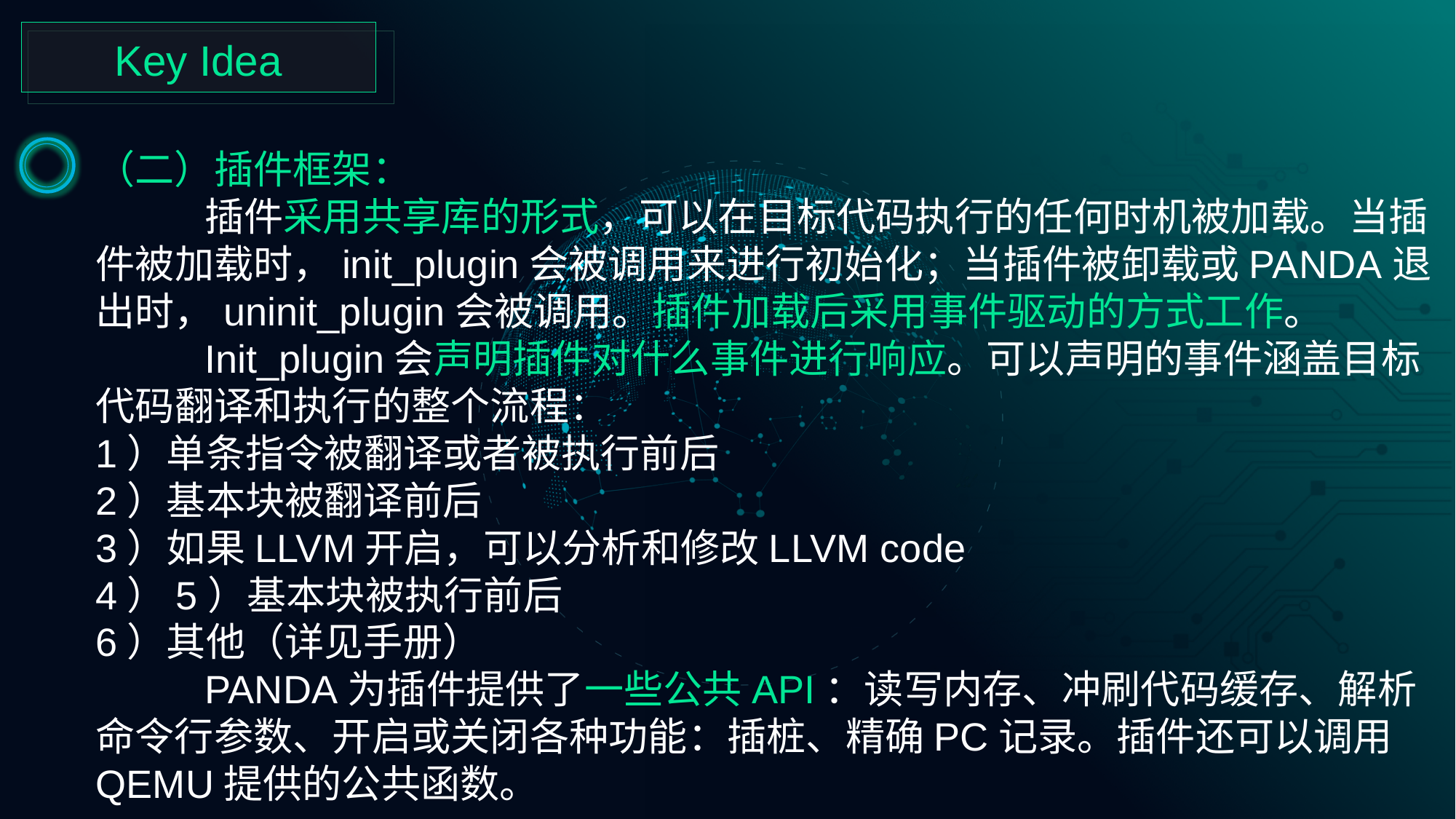

Key Idea

（二）插件框架：
	插件采用共享库的形式，可以在目标代码执行的任何时机被加载。当插件被加载时，init_plugin会被调用来进行初始化；当插件被卸载或PANDA退出时，uninit_plugin会被调用。插件加载后采用事件驱动的方式工作。
	Init_plugin会声明插件对什么事件进行响应。可以声明的事件涵盖目标代码翻译和执行的整个流程：
1）单条指令被翻译或者被执行前后
2）基本块被翻译前后
3）如果LLVM开启，可以分析和修改LLVM code
4）5）基本块被执行前后
6）其他（详见手册）
	PANDA为插件提供了一些公共API：读写内存、冲刷代码缓存、解析命令行参数、开启或关闭各种功能：插桩、精确PC记录。插件还可以调用QEMU提供的公共函数。